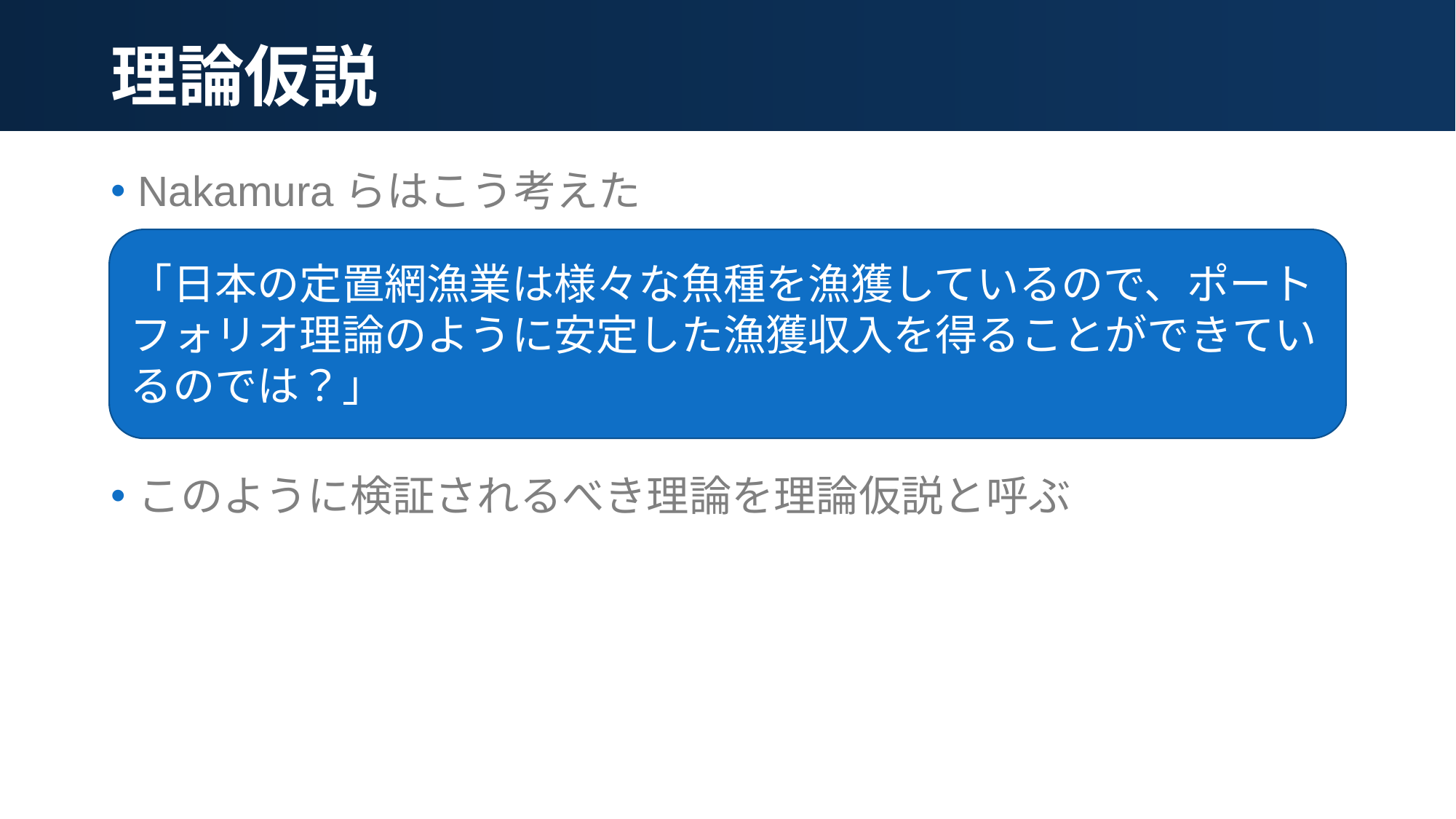

# 理論仮説
Nakamuraらはこう考えた

このように検証されるべき理論を理論仮説と呼ぶ

「日本の定置網漁業は様々な魚種を漁獲しているので、ポートフォリオ理論のように安定した漁獲収入を得ることができているのでは？」